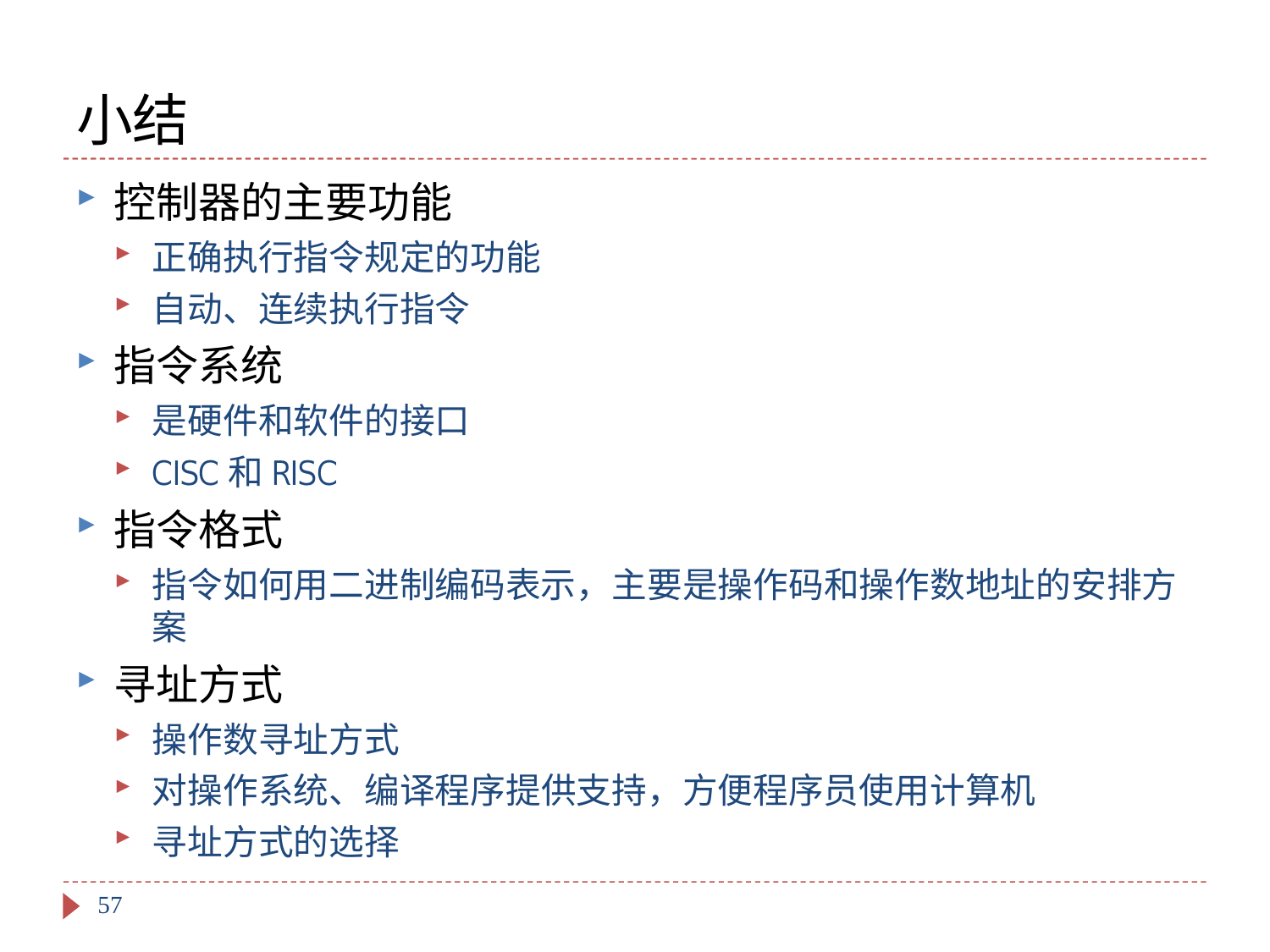

# 小结
控制器的主要功能
正确执行指令规定的功能
自动、连续执行指令
指令系统
是硬件和软件的接口
CISC和RISC
指令格式
指令如何用二进制编码表示，主要是操作码和操作数地址的安排方案
寻址方式
操作数寻址方式
对操作系统、编译程序提供支持，方便程序员使用计算机
寻址方式的选择

57